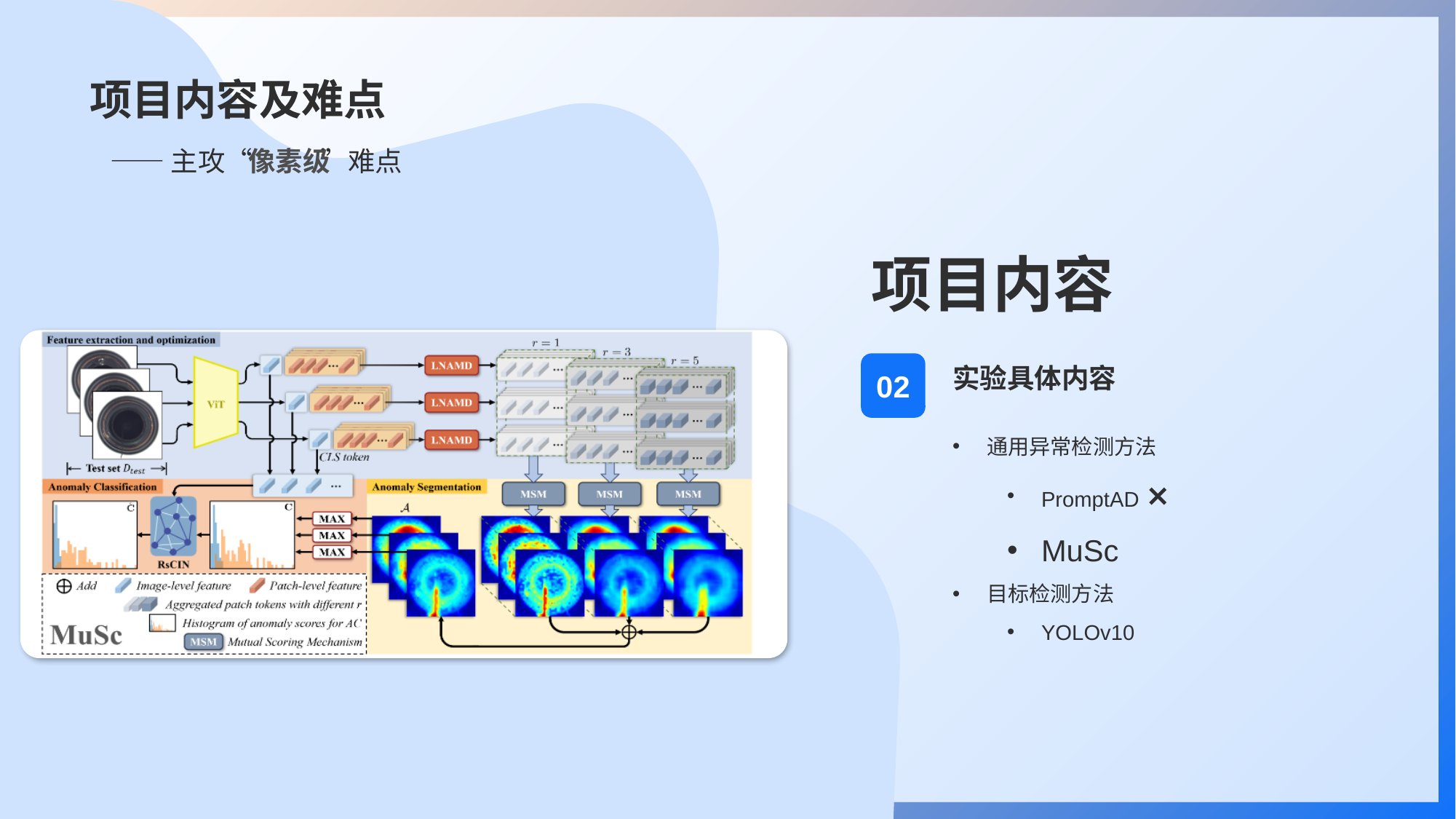

项目内容及难点

——主攻“           ”难点
像素级
项目内容

实验具体内容
02
通用异常检测方法
PromptAD ❌
MuSc
目标检测方法
YOLOv10